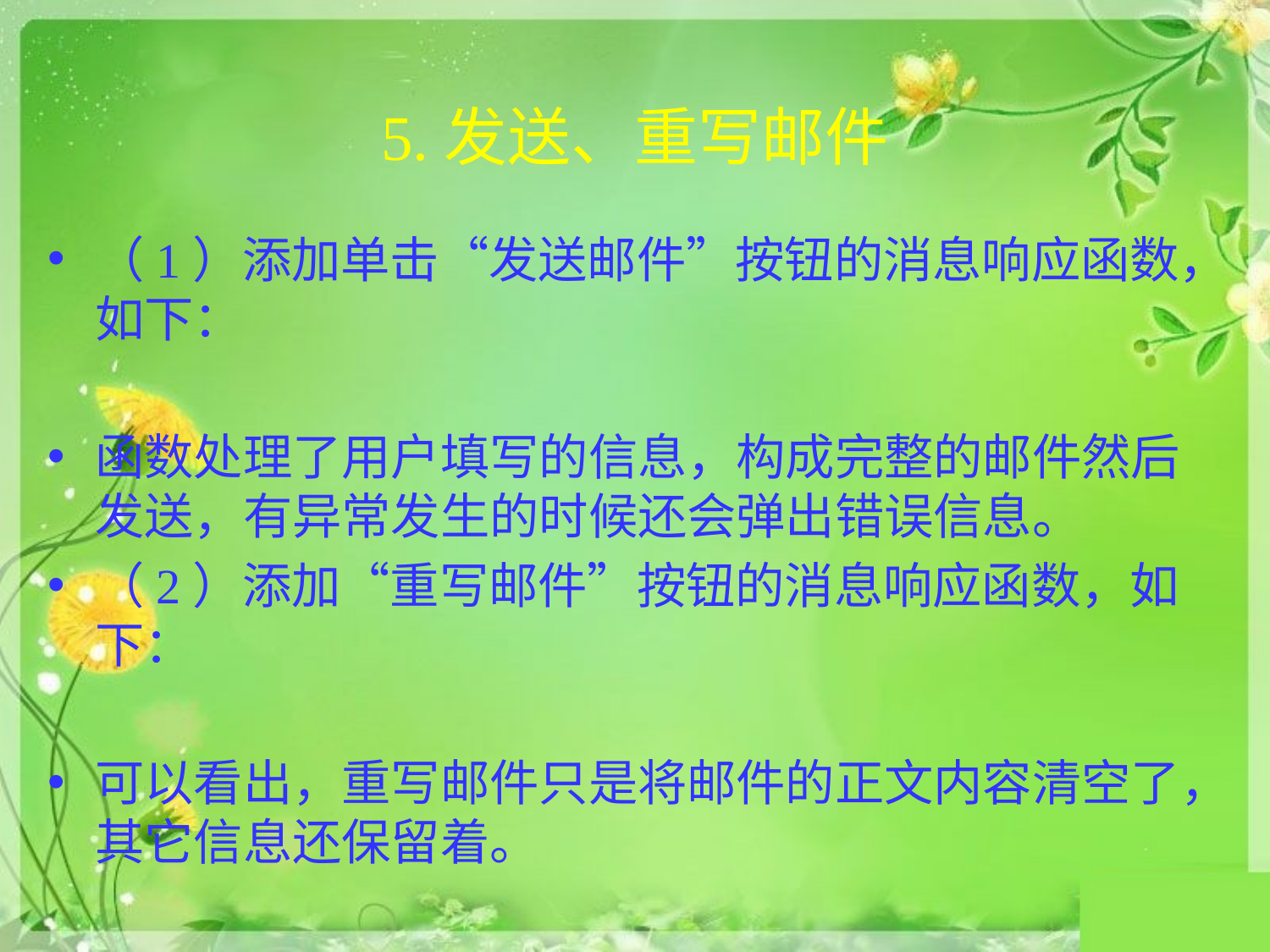

# 5.发送、重写邮件
（1）添加单击“发送邮件”按钮的消息响应函数，如下：

函数处理了用户填写的信息，构成完整的邮件然后发送，有异常发生的时候还会弹出错误信息。
（2）添加“重写邮件”按钮的消息响应函数，如下：

可以看出，重写邮件只是将邮件的正文内容清空了，其它信息还保留着。